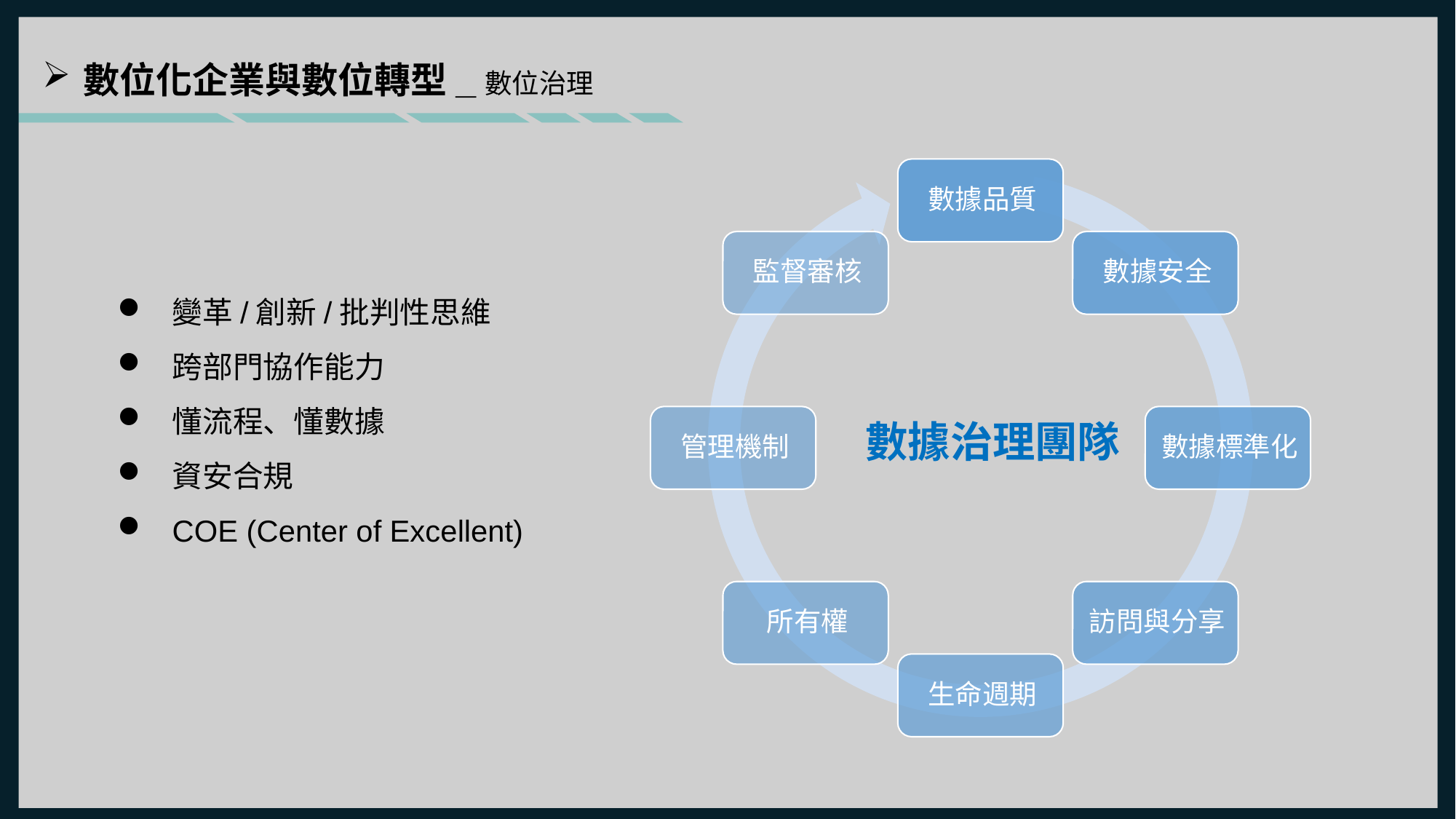

數位化企業與數位轉型_數位治理

數據品質
數據安全
數據標準化
訪問與分享
生命週期
所有權
管理機制
監督審核
變革/創新/批判性思維
跨部門協作能力
懂流程、懂數據
資安合規
COE (Center of Excellent)
數據治理團隊